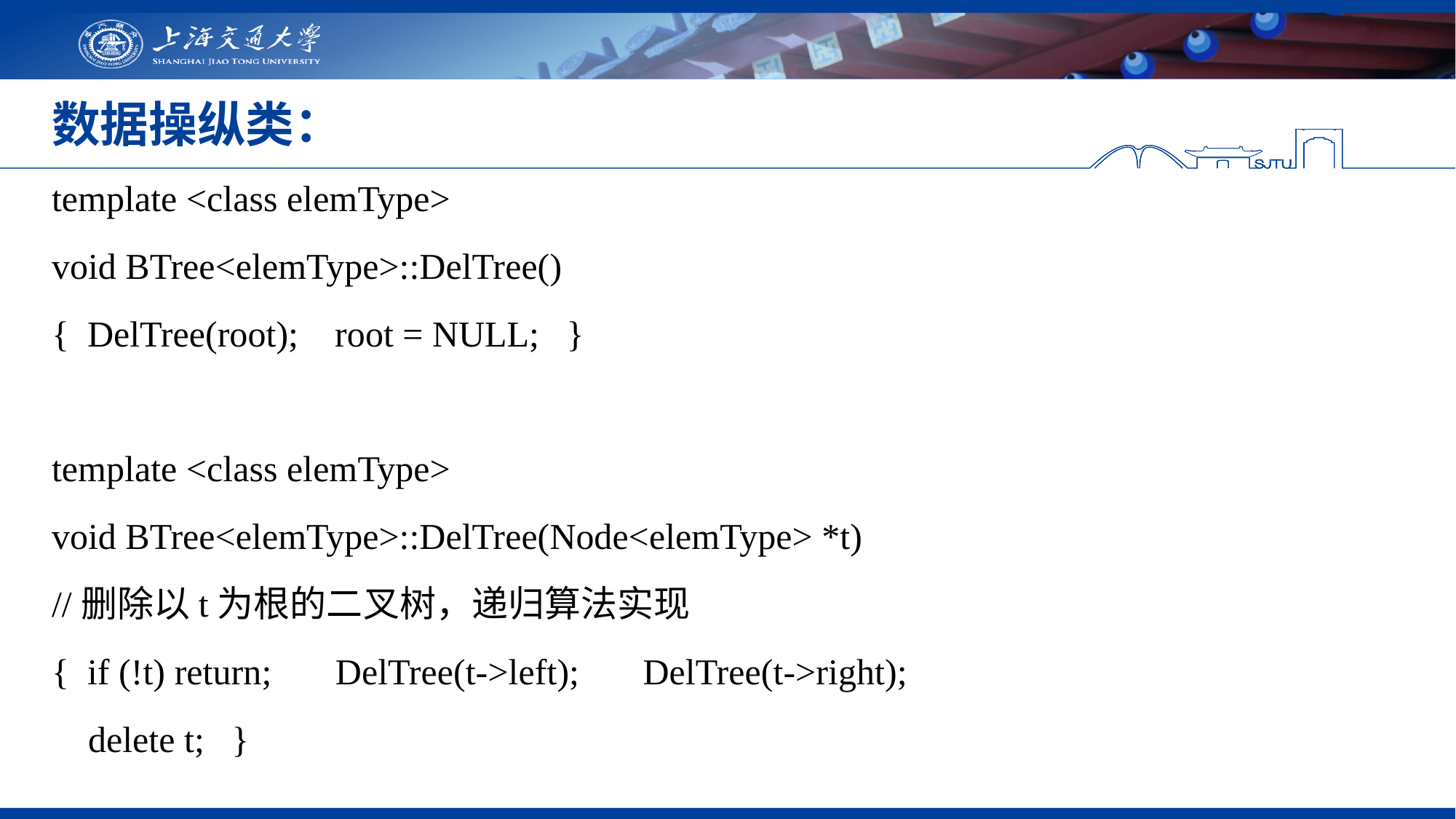

# 数据操纵类：
template <class elemType>
void BTree<elemType>::DelTree()
{  DelTree(root);    root = NULL;   }

template <class elemType>
void BTree<elemType>::DelTree(Node<elemType> *t)
//删除以t为根的二叉树，递归算法实现
{  if (!t) return;       DelTree(t->left);       DelTree(t->right);
    delete t;   }